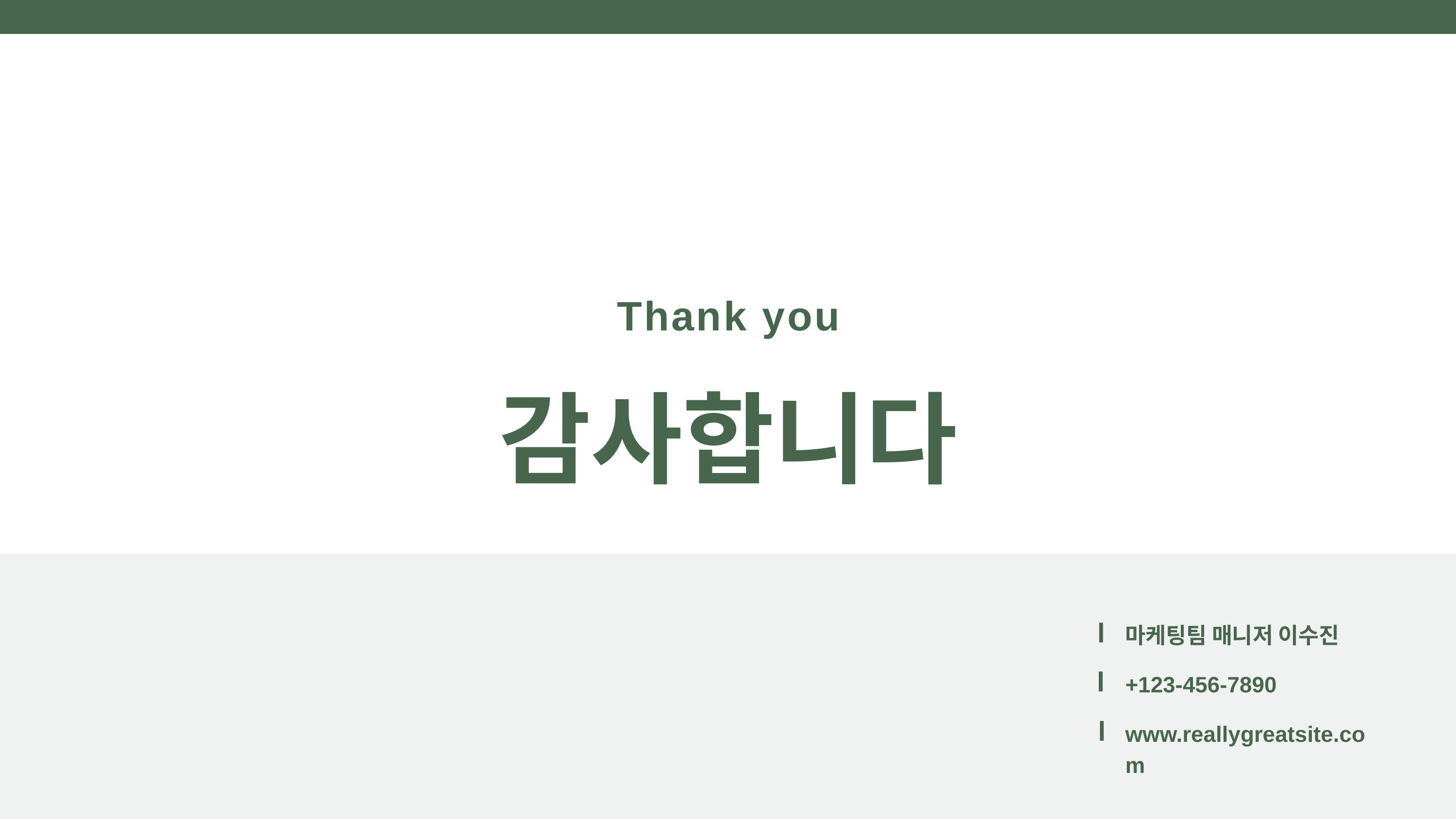

Thank you
감사합니다

마케팅팀 매니저 이수진

+123-456-7890

www.reallygreatsite.com